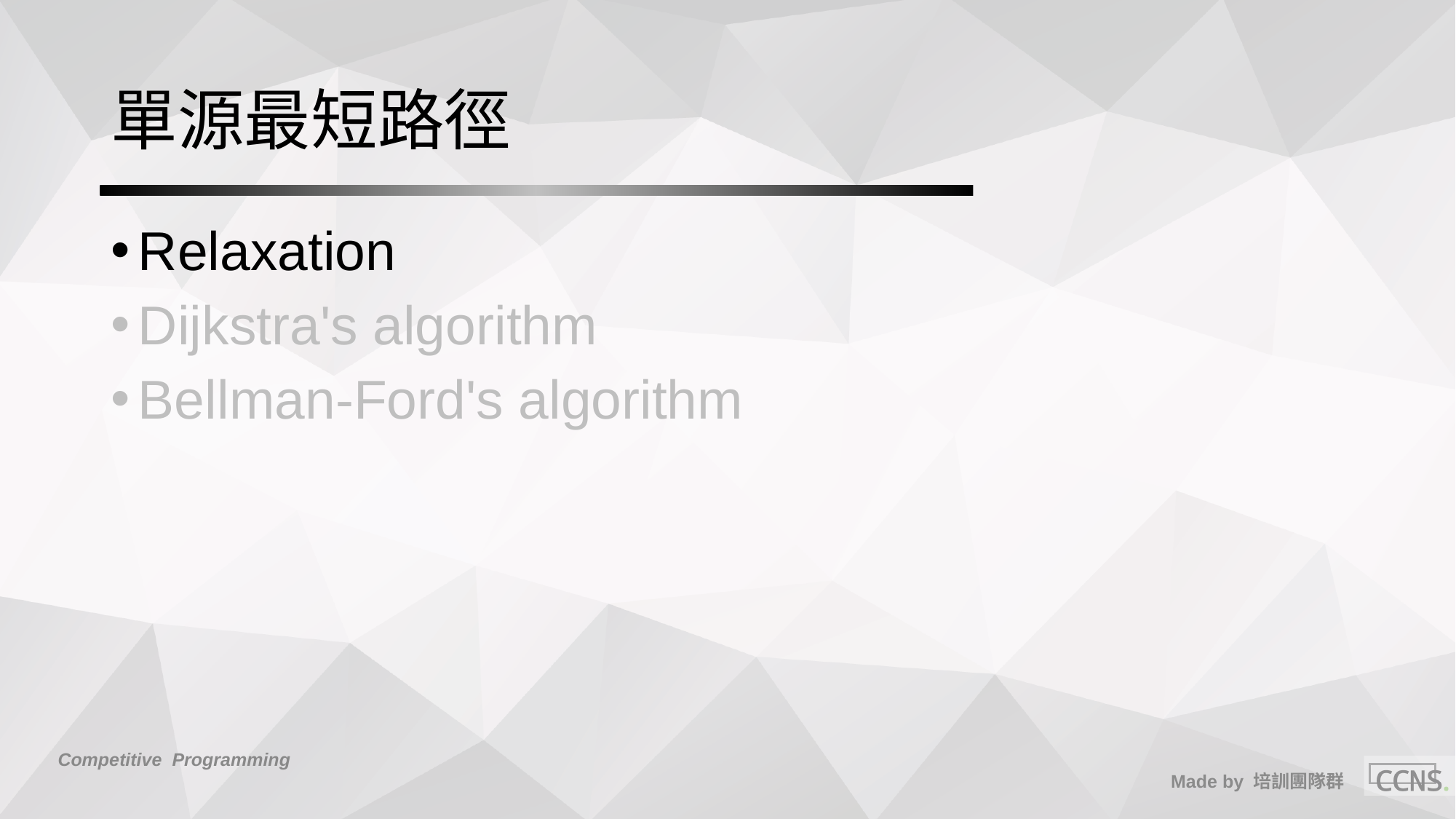

# 單源最短路徑
Relaxation
Dijkstra's algorithm
Bellman-Ford's algorithm